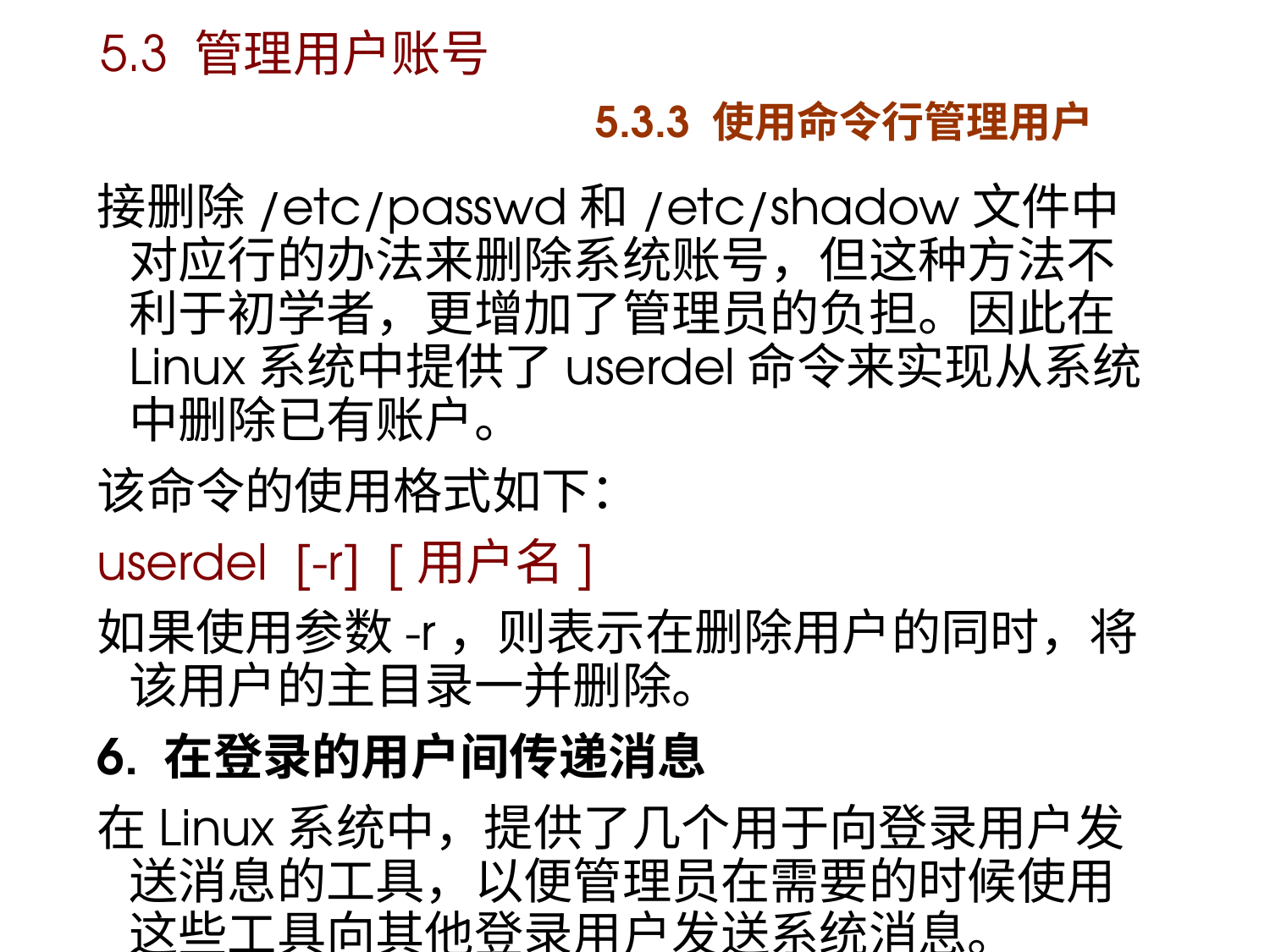

# 5.3 管理用户账号 5.3.3 使用命令行管理用户
接删除/etc/passwd和/etc/shadow文件中对应行的办法来删除系统账号，但这种方法不利于初学者，更增加了管理员的负担。因此在Linux系统中提供了userdel命令来实现从系统中删除已有账户。
该命令的使用格式如下：
userdel  [-r]  [用户名]
如果使用参数-r，则表示在删除用户的同时，将该用户的主目录一并删除。
6. 在登录的用户间传递消息
在Linux系统中，提供了几个用于向登录用户发送消息的工具，以便管理员在需要的时候使用这些工具向其他登录用户发送系统消息。